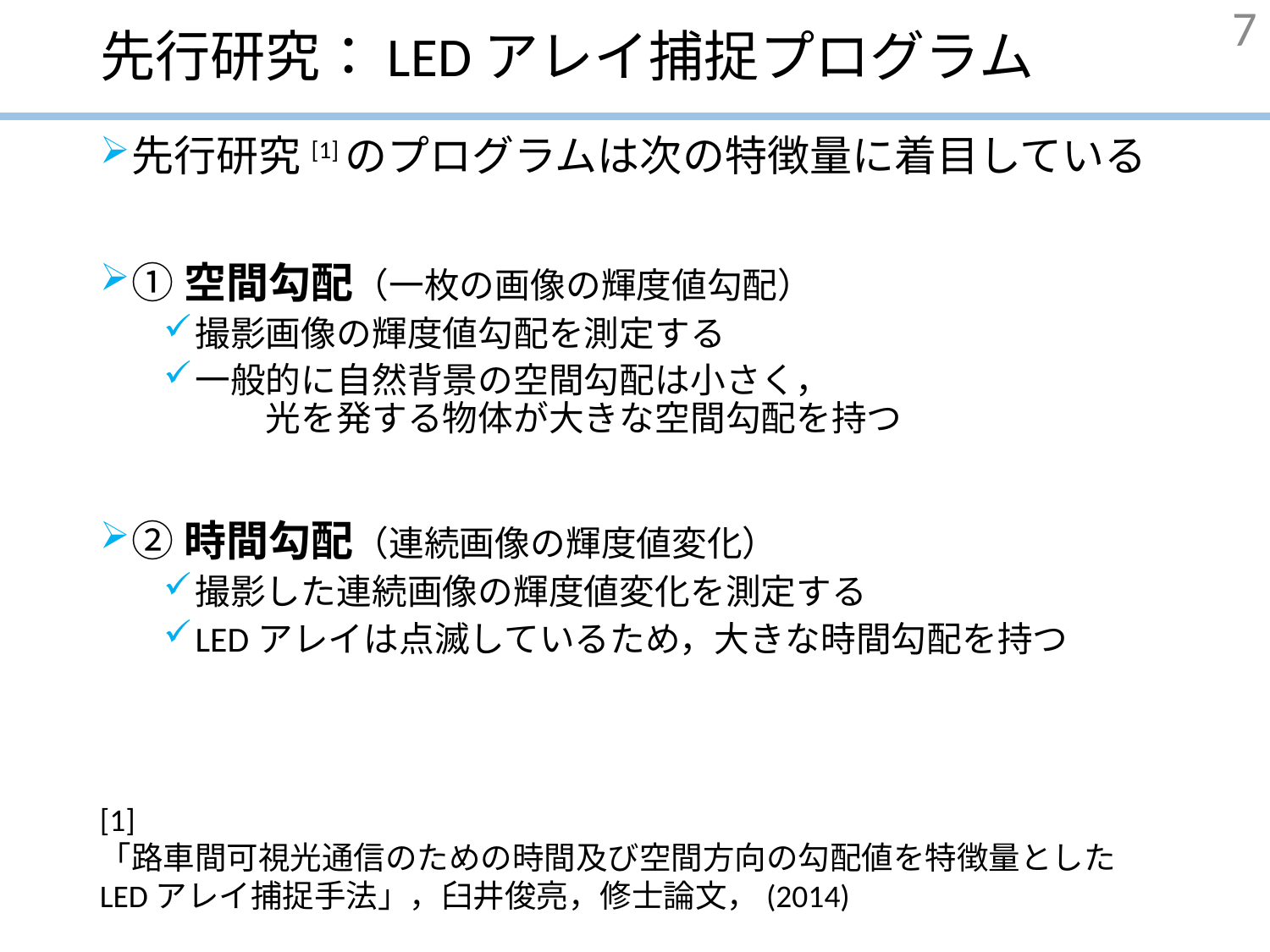

# 先行研究：LEDアレイ捕捉プログラム
7
先行研究[1]のプログラムは次の特徴量に着目している

①空間勾配（一枚の画像の輝度値勾配）
撮影画像の輝度値勾配を測定する
一般的に自然背景の空間勾配は小さく，　　　　　　　　　　　　光を発する物体が大きな空間勾配を持つ

②時間勾配（連続画像の輝度値変化）
撮影した連続画像の輝度値変化を測定する
LEDアレイは点滅しているため，大きな時間勾配を持つ

[1]
「路車間可視光通信のための時間及び空間方向の勾配値を特徴量としたLEDアレイ捕捉手法」，臼井俊亮，修士論文，(2014)